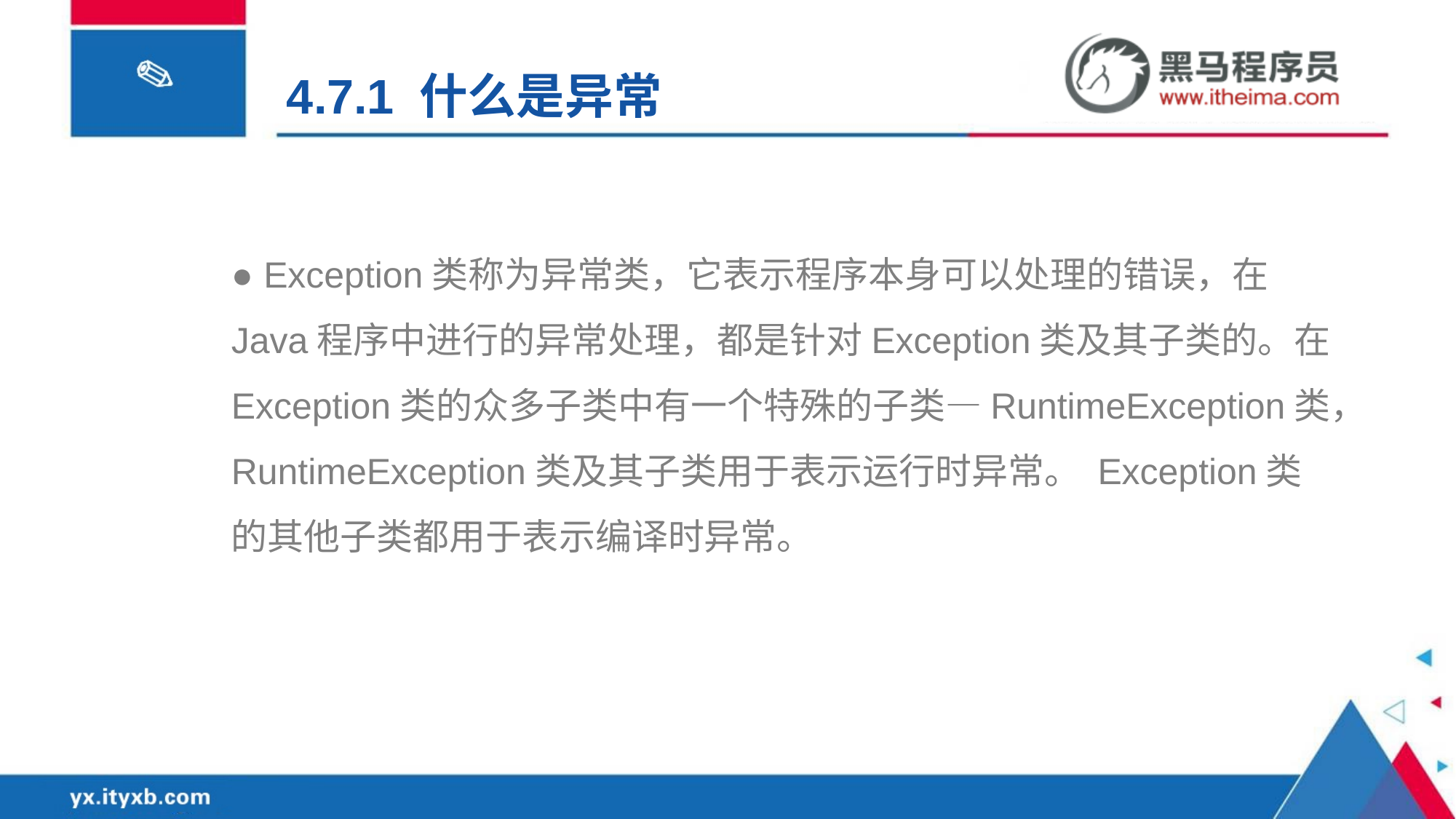

4.7.1 什么是异常
● Exception类称为异常类，它表示程序本身可以处理的错误，在Java程序中进行的异常处理，都是针对Exception类及其子类的。在Exception类的众多子类中有一个特殊的子类—RuntimeException类，RuntimeException类及其子类用于表示运行时异常。 Exception类的其他子类都用于表示编译时异常。